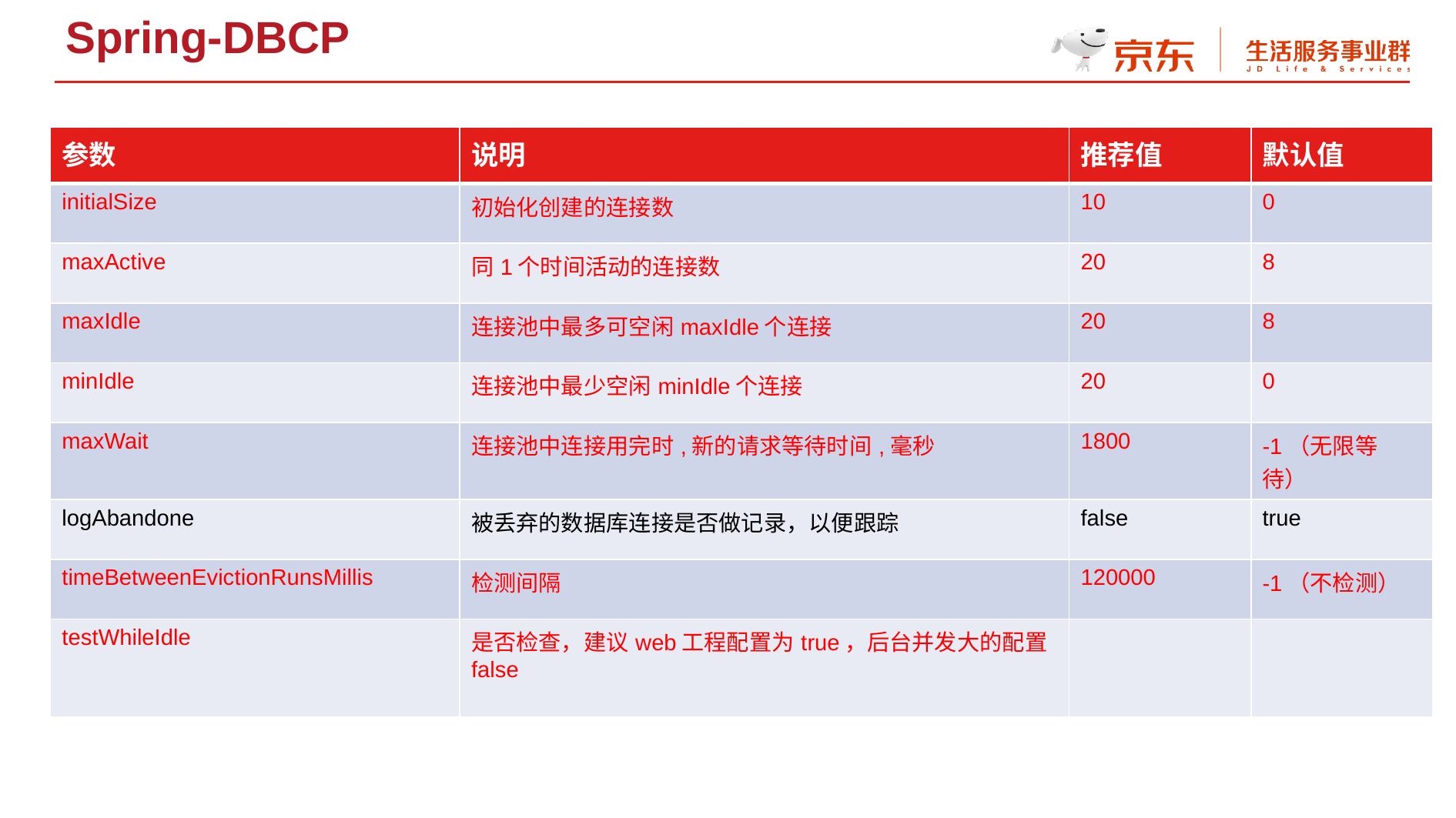

Spring-DBCP
| 参数 | 说明 | 推荐值 | 默认值 |
| --- | --- | --- | --- |
| initialSize | 初始化创建的连接数 | 10 | 0 |
| maxActive | 同1个时间活动的连接数 | 20 | 8 |
| maxIdle | 连接池中最多可空闲maxIdle个连接 | 20 | 8 |
| minIdle | 连接池中最少空闲minIdle个连接 | 20 | 0 |
| maxWait | 连接池中连接用完时,新的请求等待时间,毫秒 | 1800 | -1（无限等待） |
| logAbandone | 被丢弃的数据库连接是否做记录，以便跟踪 | false | true |
| timeBetweenEvictionRunsMillis | 检测间隔 | 120000 | -1（不检测） |
| testWhileIdle | 是否检查，建议web工程配置为true，后台并发大的配置false |  |  |